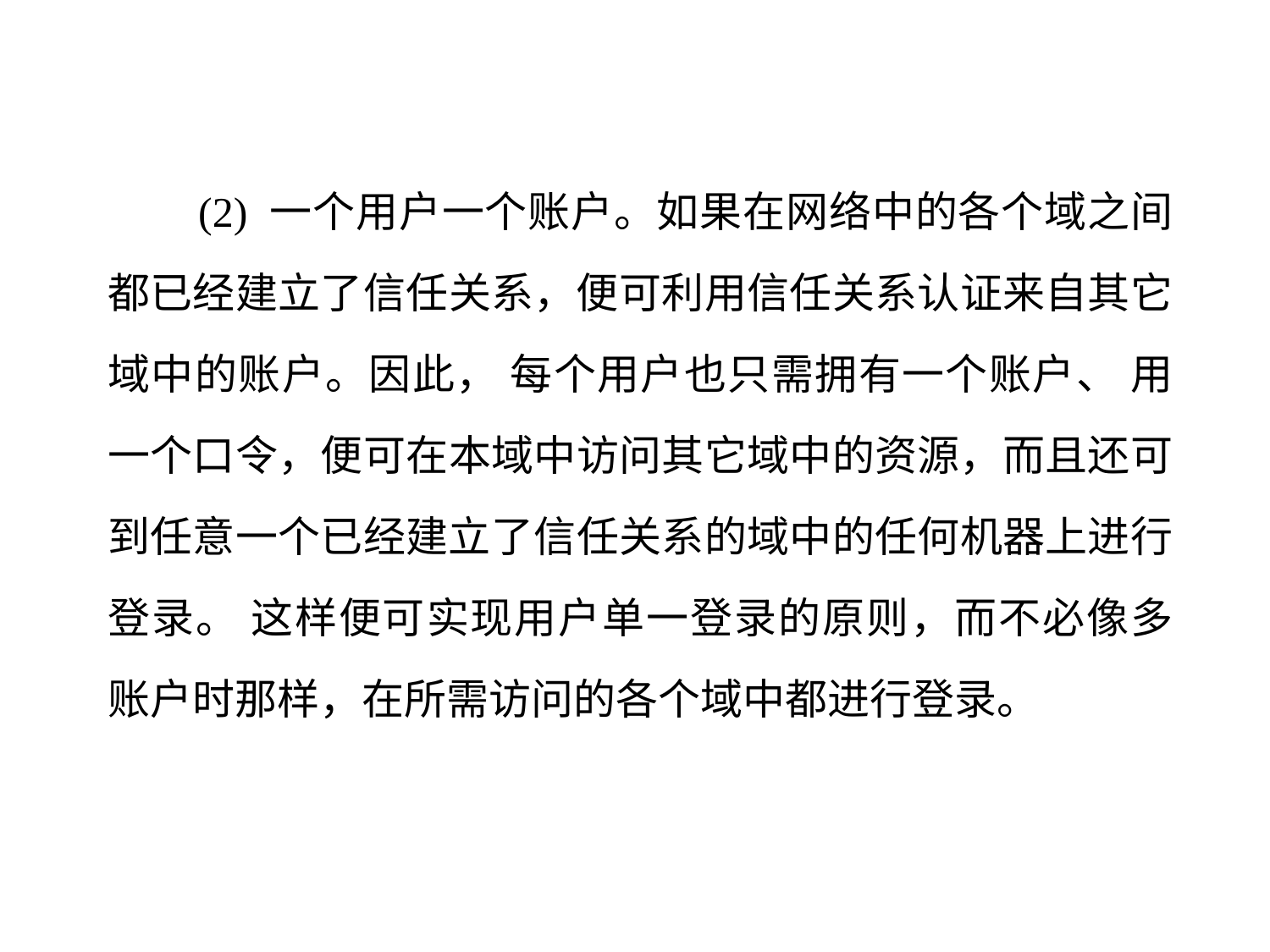

(2) 一个用户一个账户。如果在网络中的各个域之间都已经建立了信任关系，便可利用信任关系认证来自其它域中的账户。因此， 每个用户也只需拥有一个账户、 用一个口令，便可在本域中访问其它域中的资源，而且还可到任意一个已经建立了信任关系的域中的任何机器上进行登录。 这样便可实现用户单一登录的原则，而不必像多账户时那样，在所需访问的各个域中都进行登录。